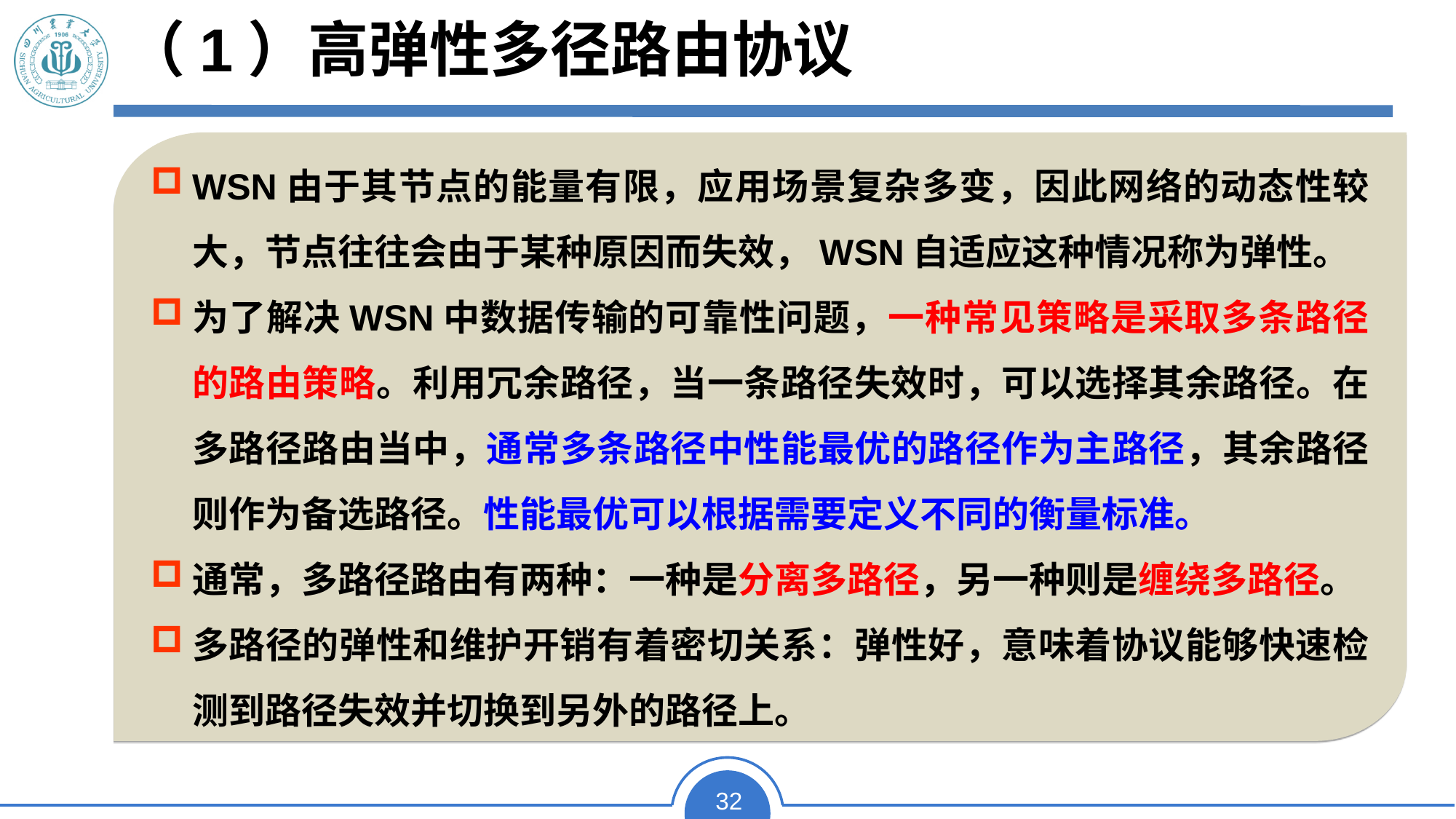

# （1）高弹性多径路由协议
WSN由于其节点的能量有限，应用场景复杂多变，因此网络的动态性较大，节点往往会由于某种原因而失效，WSN自适应这种情况称为弹性。
为了解决WSN中数据传输的可靠性问题，一种常见策略是采取多条路径的路由策略。利用冗余路径，当一条路径失效时，可以选择其余路径。在多路径路由当中，通常多条路径中性能最优的路径作为主路径，其余路径则作为备选路径。性能最优可以根据需要定义不同的衡量标准。
通常，多路径路由有两种：一种是分离多路径，另一种则是缠绕多路径。
多路径的弹性和维护开销有着密切关系：弹性好，意味着协议能够快速检测到路径失效并切换到另外的路径上。